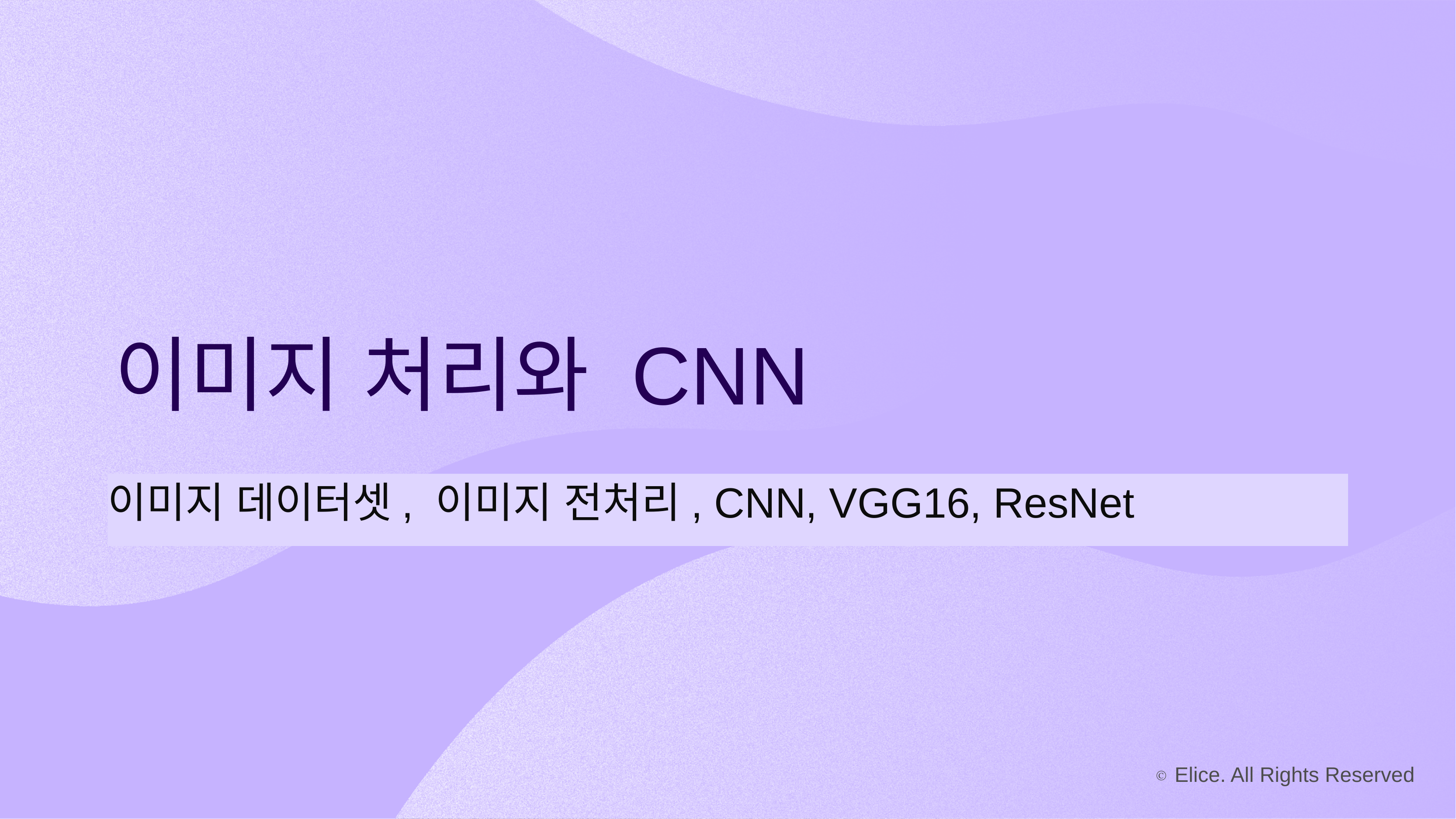

이미지 처리와 CNN
이미지 데이터셋, 이미지 전처리, CNN, VGG16, ResNet